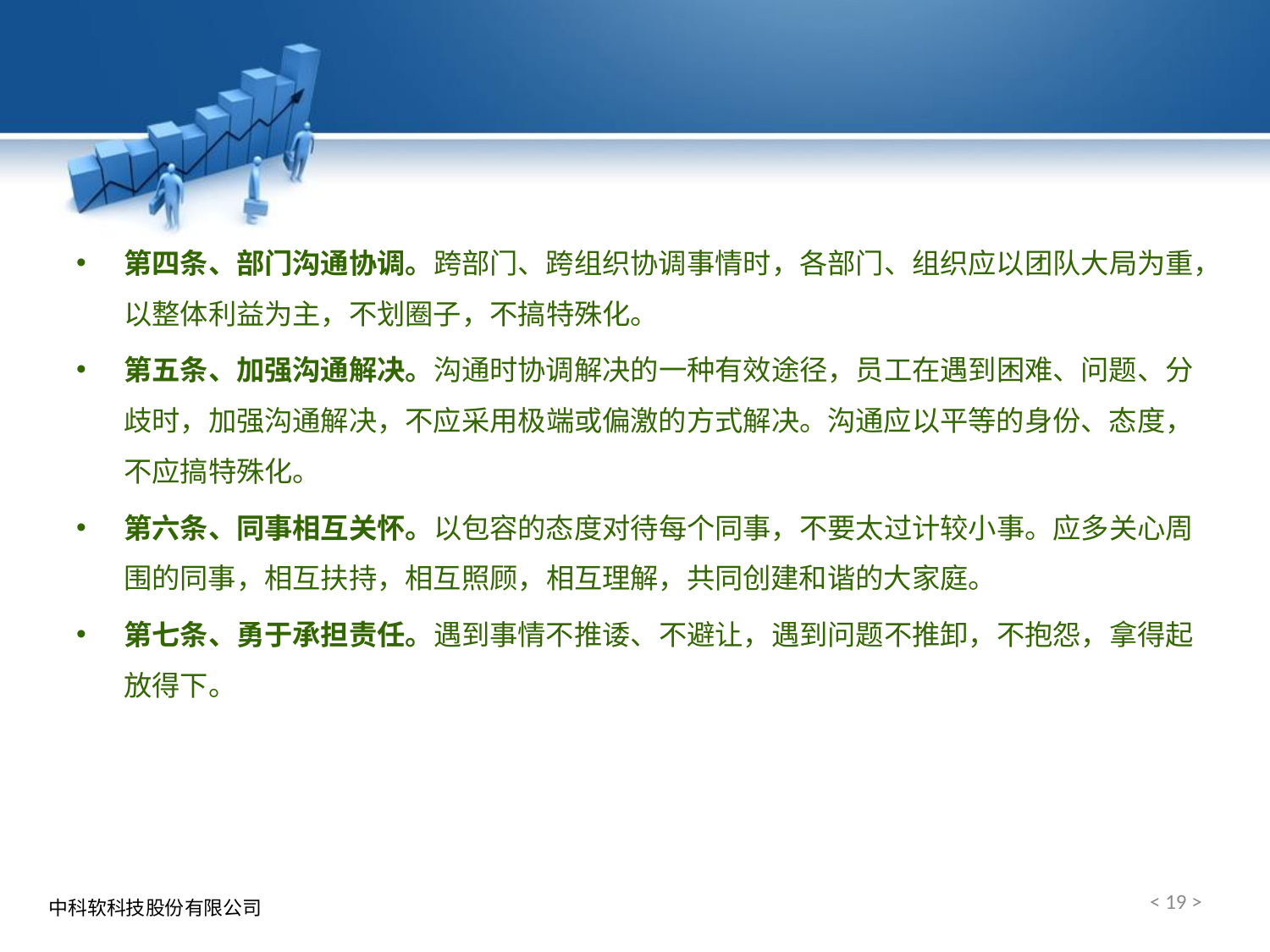

第四条、部门沟通协调。跨部门、跨组织协调事情时，各部门、组织应以团队大局为重，以整体利益为主，不划圈子，不搞特殊化。
第五条、加强沟通解决。沟通时协调解决的一种有效途径，员工在遇到困难、问题、分歧时，加强沟通解决，不应采用极端或偏激的方式解决。沟通应以平等的身份、态度，不应搞特殊化。
第六条、同事相互关怀。以包容的态度对待每个同事，不要太过计较小事。应多关心周围的同事，相互扶持，相互照顾，相互理解，共同创建和谐的大家庭。
第七条、勇于承担责任。遇到事情不推诿、不避让，遇到问题不推卸，不抱怨，拿得起放得下。